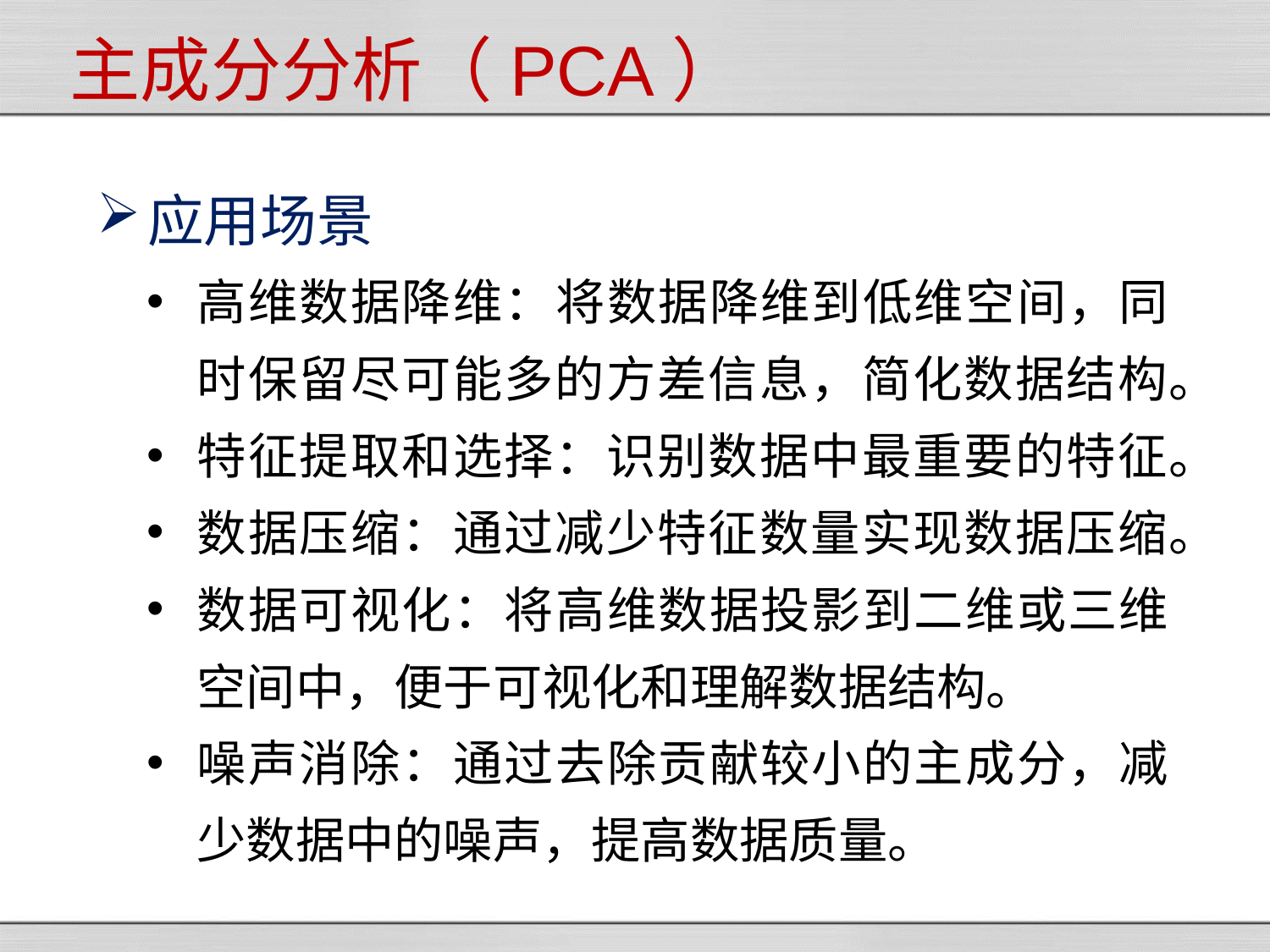

主成分分析（PCA）
应用场景
高维数据降维：将数据降维到低维空间，同时保留尽可能多的方差信息，简化数据结构。
特征提取和选择：识别数据中最重要的特征。
数据压缩：通过减少特征数量实现数据压缩。
数据可视化：将高维数据投影到二维或三维空间中，便于可视化和理解数据结构。
噪声消除：通过去除贡献较小的主成分，减少数据中的噪声，提高数据质量。